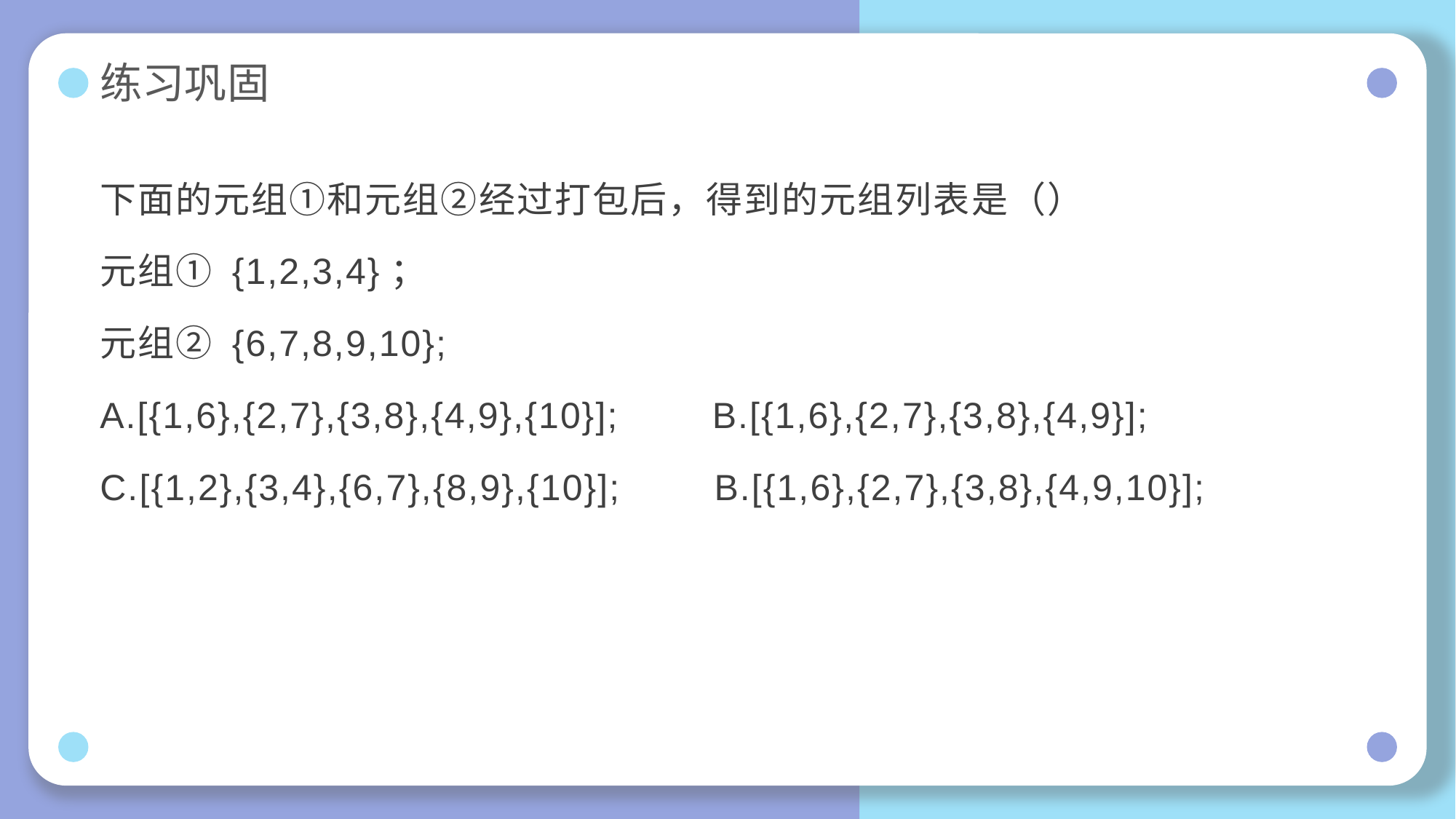

# 练习巩固
下面的元组①和元组②经过打包后，得到的元组列表是（）
元组① {1,2,3,4}；
元组② {6,7,8,9,10};
A.[{1,6},{2,7},{3,8},{4,9},{10}];        B.[{1,6},{2,7},{3,8},{4,9}];
C.[{1,2},{3,4},{6,7},{8,9},{10}];        B.[{1,6},{2,7},{3,8},{4,9,10}];